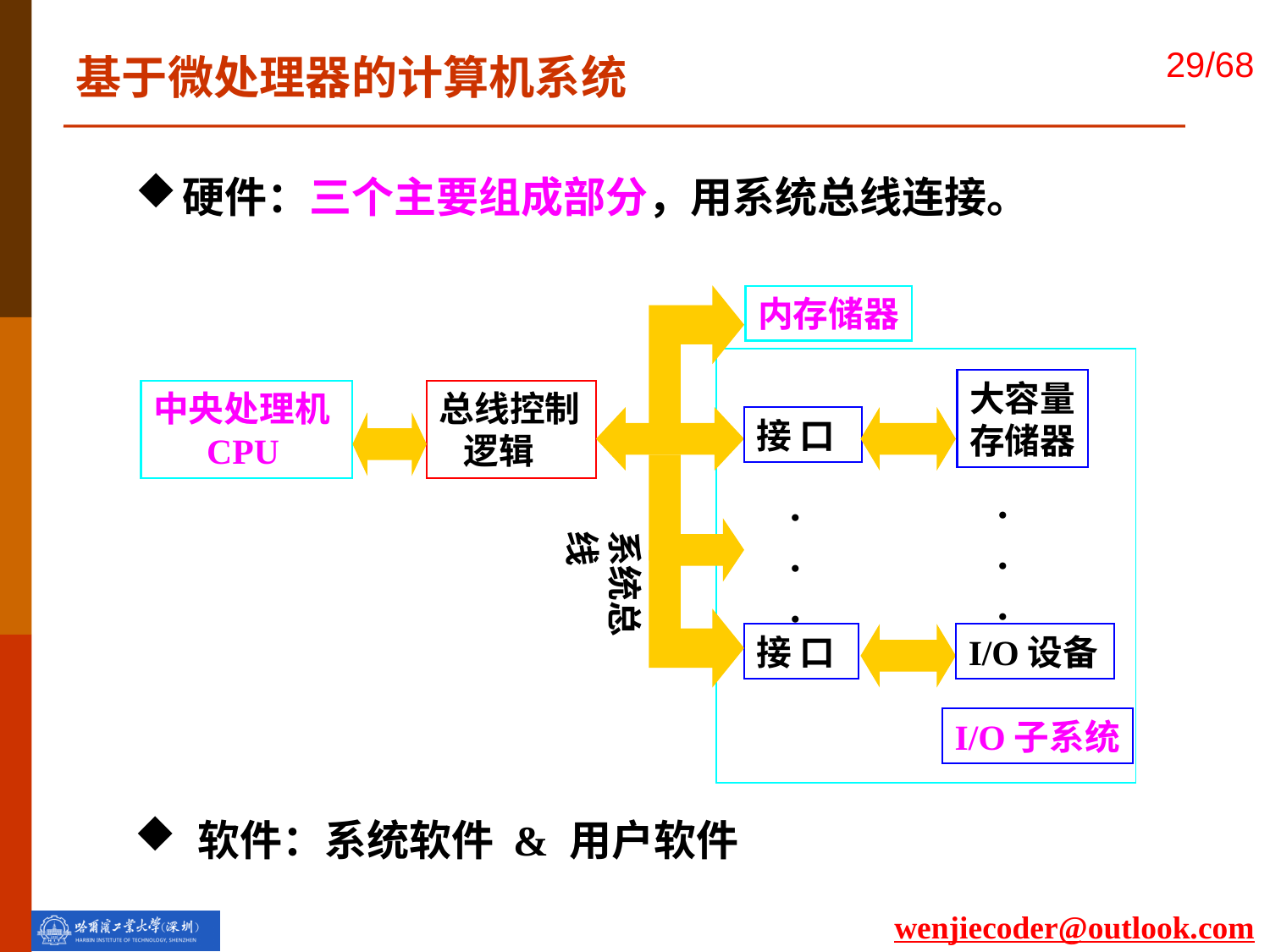

基于微处理器的计算机系统

硬件：三个主要组成部分，用系统总线连接。
内存储器

大容量
存储器
中央处理机
      CPU
总线控制
  逻辑

接 口

.
.
.
.
.
.
系统总线

接 口

I/O设备
I/O子系统
软件：系统软件 & 用户软件